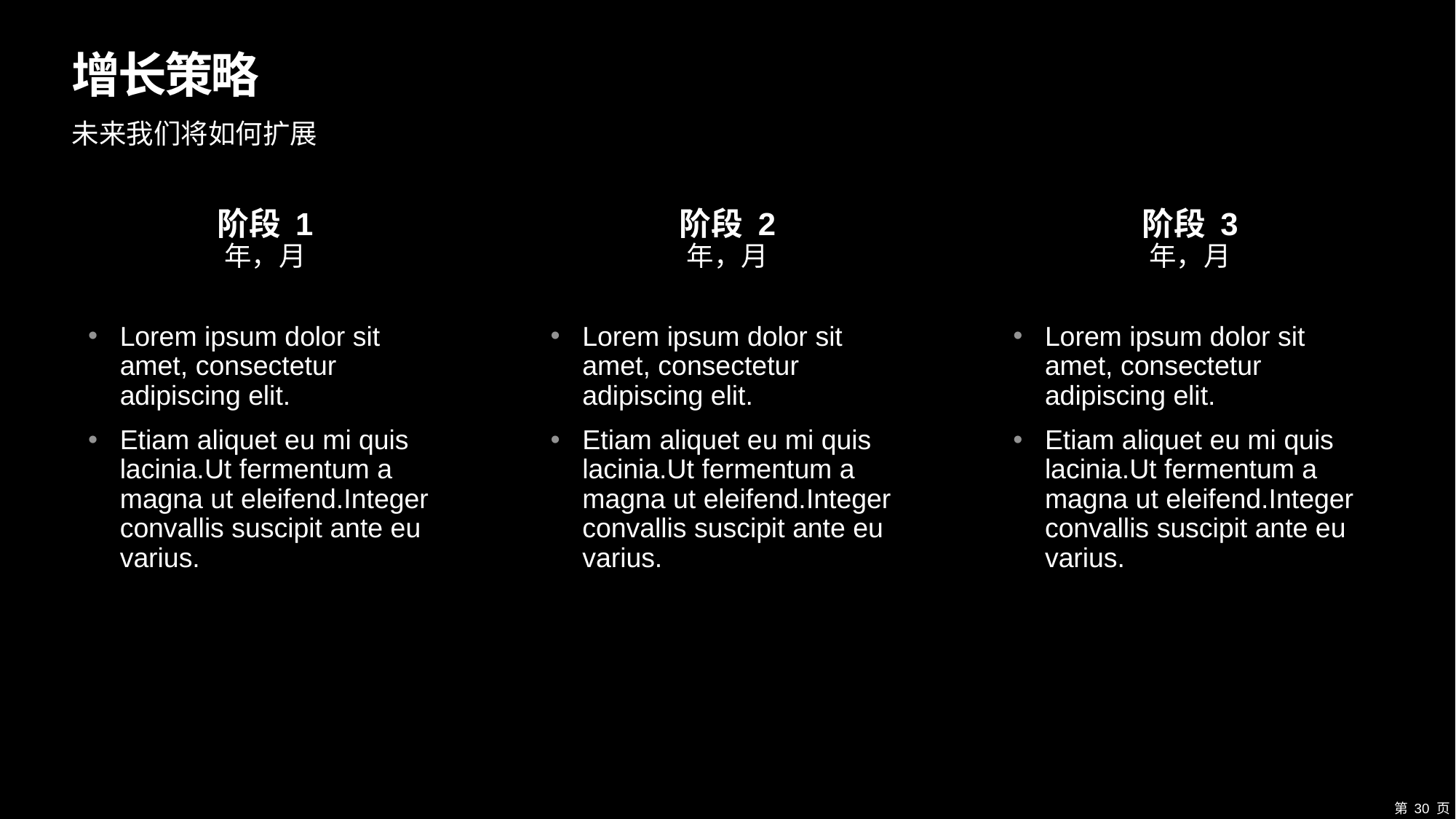

# 增长策略
未来我们将如何扩展
阶段 1
年，月
阶段 2
年，月
阶段 3
年，月
Lorem ipsum dolor sit amet, consectetur adipiscing elit.
Etiam aliquet eu mi quis lacinia.Ut fermentum a magna ut eleifend.Integer convallis suscipit ante eu varius.

Lorem ipsum dolor sit amet, consectetur adipiscing elit.
Etiam aliquet eu mi quis lacinia.Ut fermentum a magna ut eleifend.Integer convallis suscipit ante eu varius.

Lorem ipsum dolor sit amet, consectetur adipiscing elit.
Etiam aliquet eu mi quis lacinia.Ut fermentum a magna ut eleifend.Integer convallis suscipit ante eu varius.

第 30 页